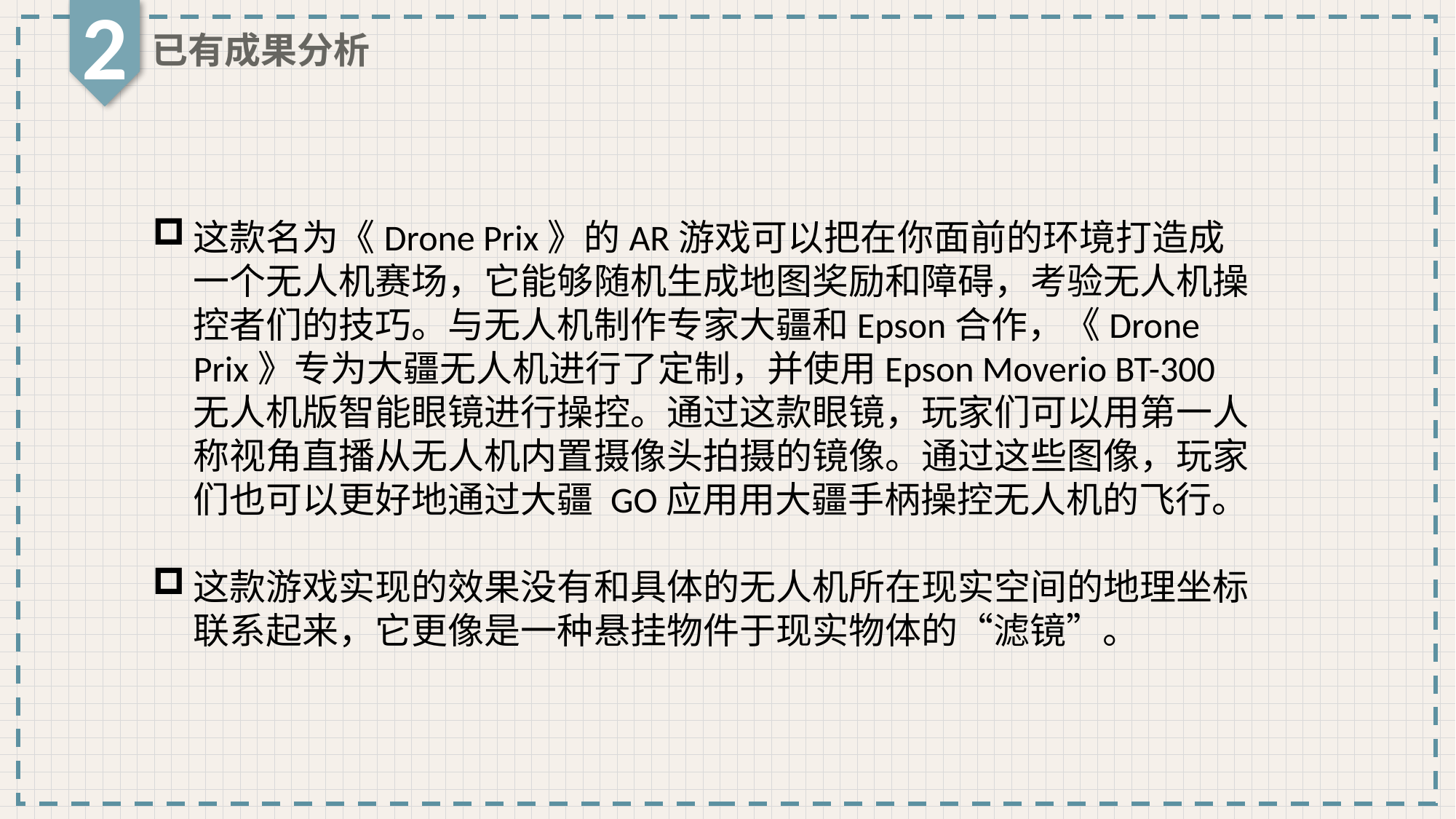

2

已有成果分析
这款名为《Drone Prix》的AR游戏可以把在你面前的环境打造成一个无人机赛场，它能够随机生成地图奖励和障碍，考验无人机操控者们的技巧。与无人机制作专家大疆和Epson合作，《Drone Prix》专为大疆无人机进行了定制，并使用Epson Moverio BT-300无人机版智能眼镜进行操控。通过这款眼镜，玩家们可以用第一人称视角直播从无人机内置摄像头拍摄的镜像。通过这些图像，玩家们也可以更好地通过大疆 GO应用用大疆手柄操控无人机的飞行。

这款游戏实现的效果没有和具体的无人机所在现实空间的地理坐标联系起来，它更像是一种悬挂物件于现实物体的“滤镜”。